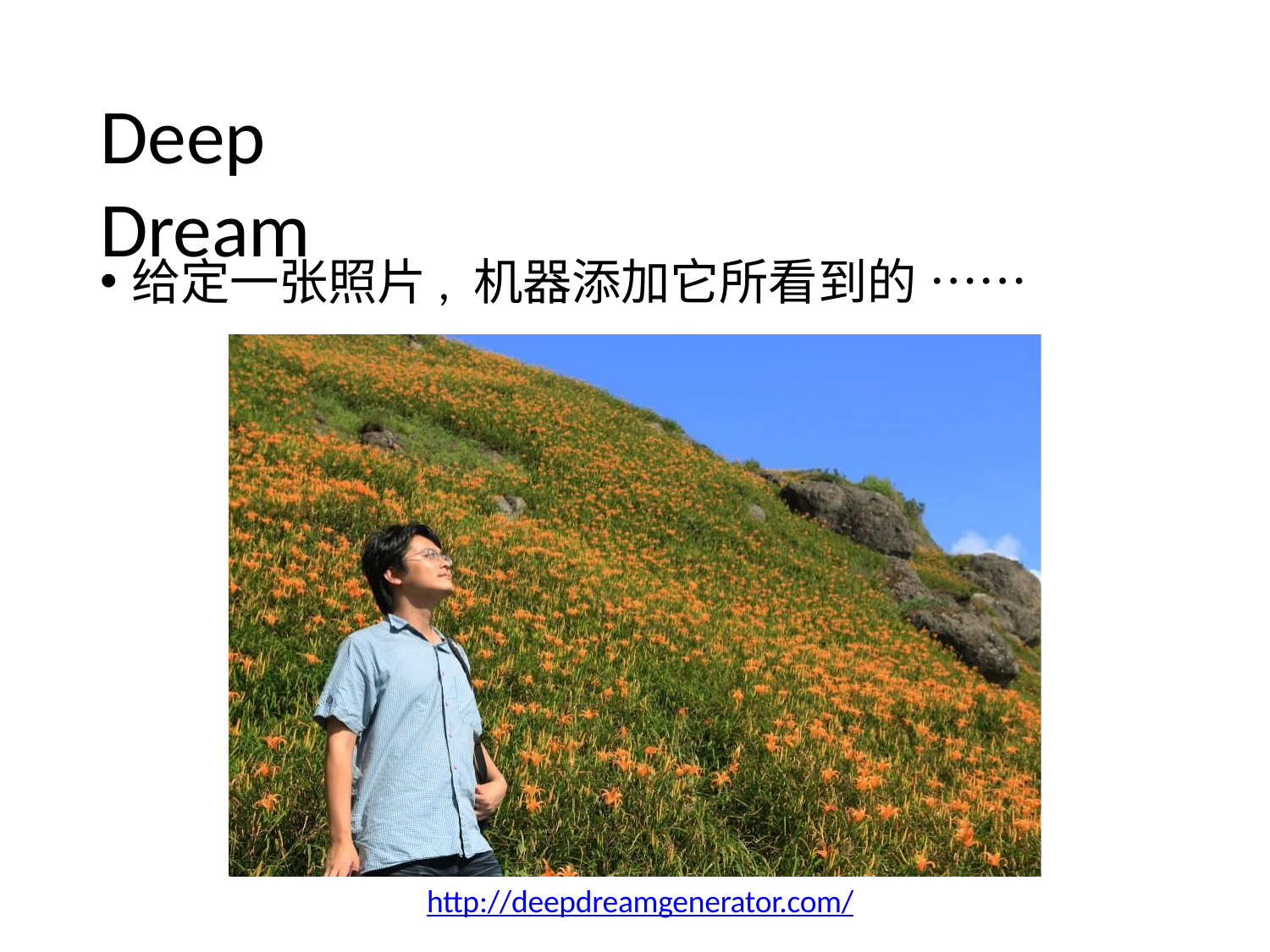

# Deep Dream
给定一张照片, 机器添加它所看到的 ……

http://deepdreamgenerator.com/